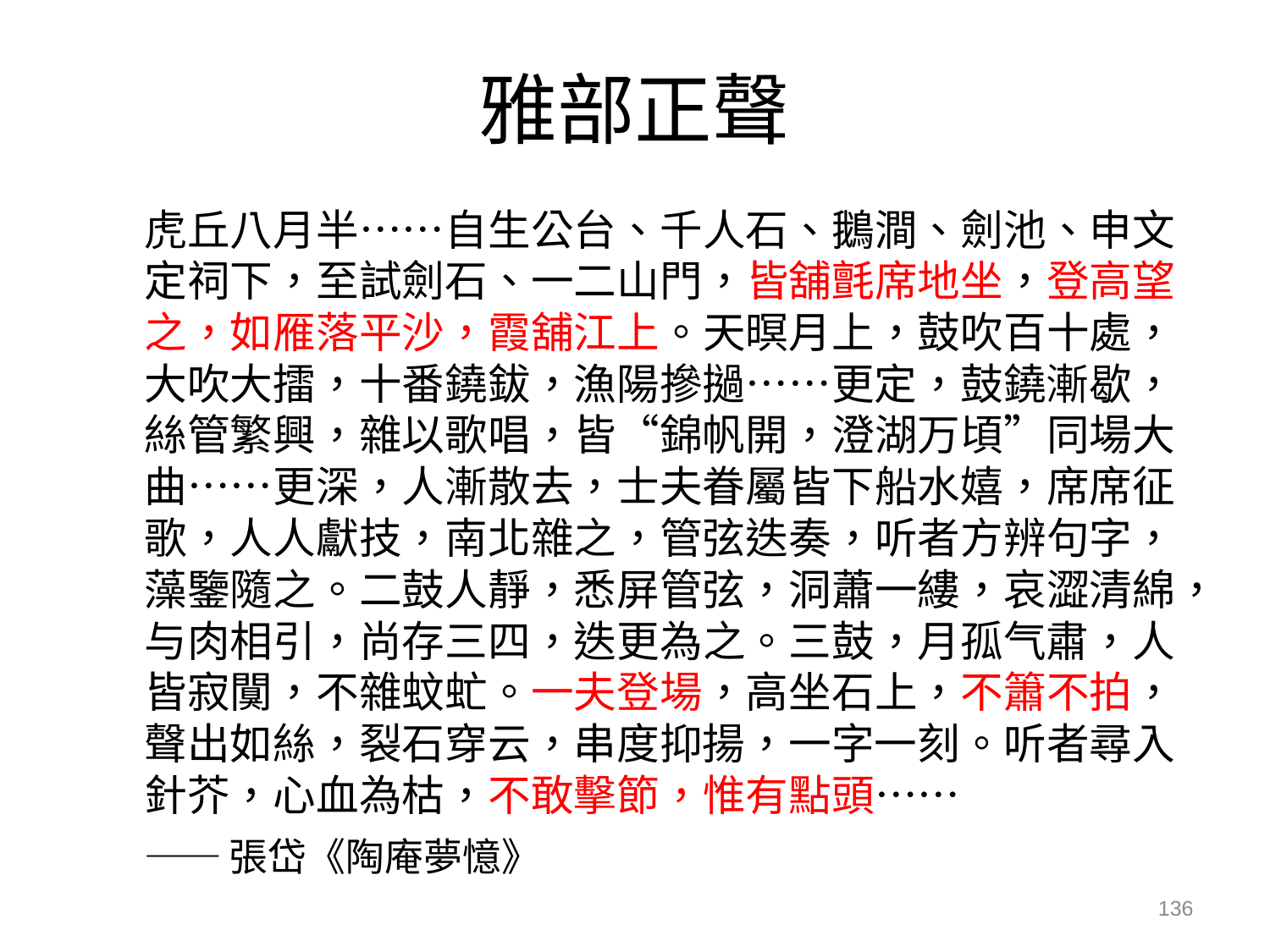

# 雅部正聲
	虎丘八月半……自生公台、千人石、鵝澗、劍池、申文定祠下，至試劍石、一二山門，皆舖氈席地坐，登高望之，如雁落平沙，霞舖江上。天暝月上，鼓吹百十處，大吹大擂，十番鐃鈸，漁陽摻撾……更定，鼓鐃漸歇，絲管繁興，雜以歌唱，皆“錦帆開，澄湖万頃”同場大曲……更深，人漸散去，士夫眷屬皆下船水嬉，席席征歌，人人獻技，南北雜之，管弦迭奏，听者方辨句字，藻鑒隨之。二鼓人靜，悉屏管弦，洞蕭一縷，哀澀清綿，与肉相引，尚存三四，迭更為之。三鼓，月孤气肅，人皆寂闃，不雜蚊虻。一夫登場，高坐石上，不簫不拍，聲出如絲，裂石穿云，串度抑揚，一字一刻。听者尋入針芥，心血為枯，不敢擊節，惟有點頭……
								——張岱《陶庵夢憶》
136